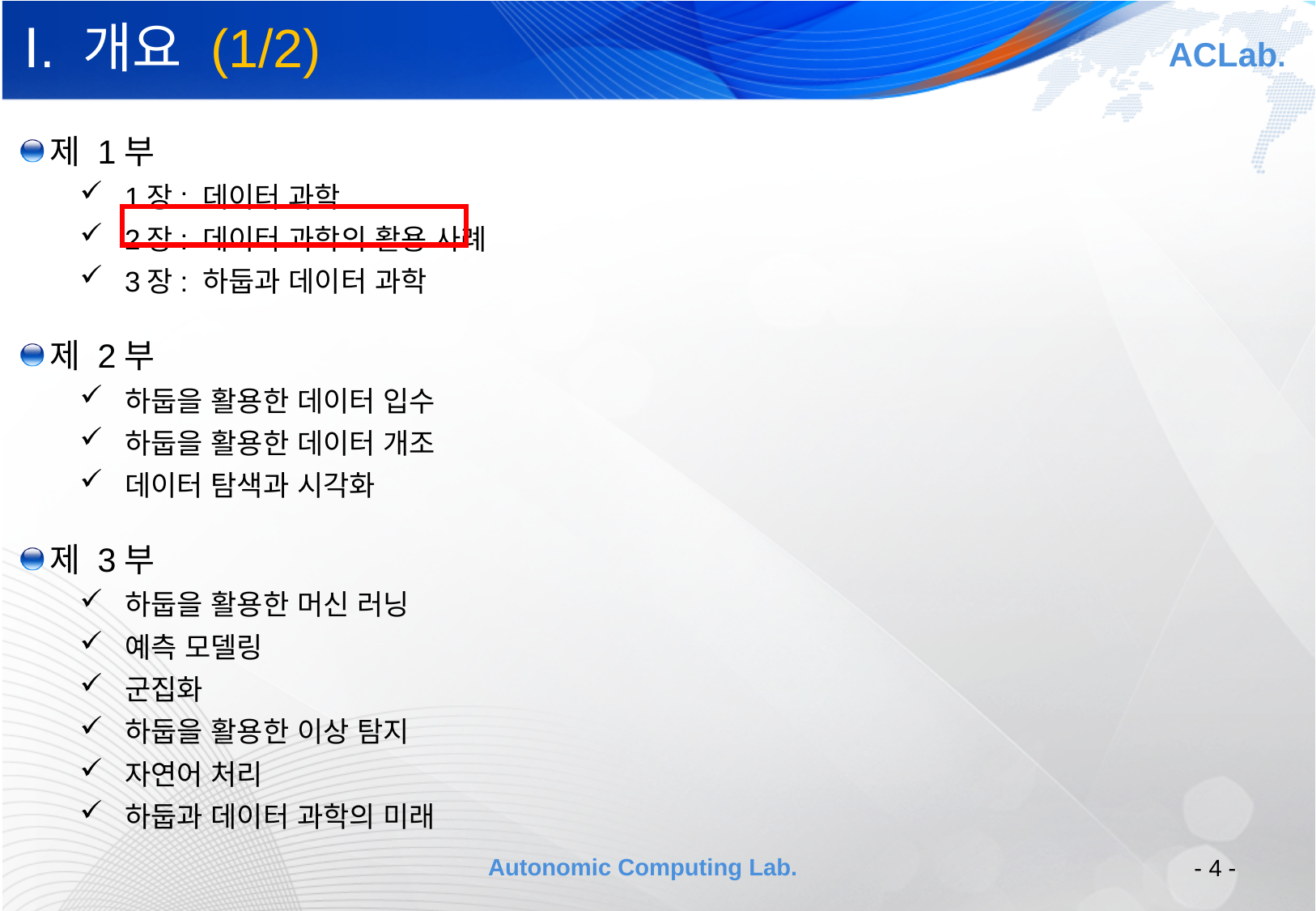

# Ⅰ. 개요 (1/2)
제 1부
1장: 데이터 과학
2장: 데이터 과학의 활용 사례
3장: 하둡과 데이터 과학
제 2부
하둡을 활용한 데이터 입수
하둡을 활용한 데이터 개조
데이터 탐색과 시각화
제 3부
하둡을 활용한 머신 러닝
예측 모델링
군집화
하둡을 활용한 이상 탐지
자연어 처리
하둡과 데이터 과학의 미래

- 4 -